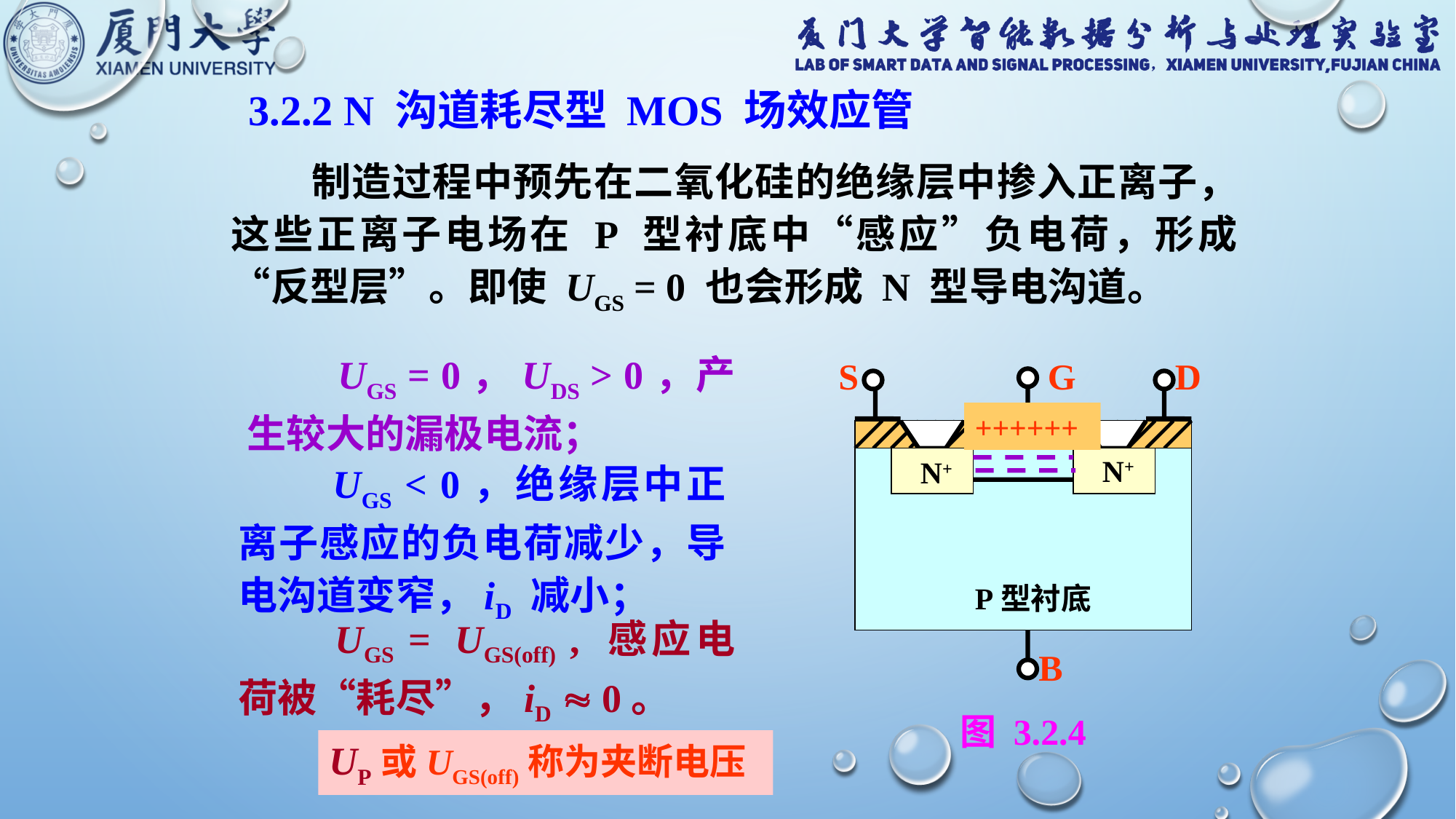

3.2.2 N 沟道耗尽型 MOS 场效应管
　　制造过程中预先在二氧化硅的绝缘层中掺入正离子，这些正离子电场在 P 型衬底中“感应”负电荷，形成“反型层”。即使 UGS = 0 也会形成 N 型导电沟道。
　　UGS = 0，UDS > 0，产生较大的漏极电流；
S
G
D

++++++

N+

N+

P型衬底

B
++++++
++++++
　　UGS < 0，绝缘层中正离子感应的负电荷减少，导电沟道变窄，iD 减小；
　　UGS = UGS(off) , 感应电荷被“耗尽”，iD ≈ 0。
图 3.2.4
UP或UGS(off)称为夹断电压
300